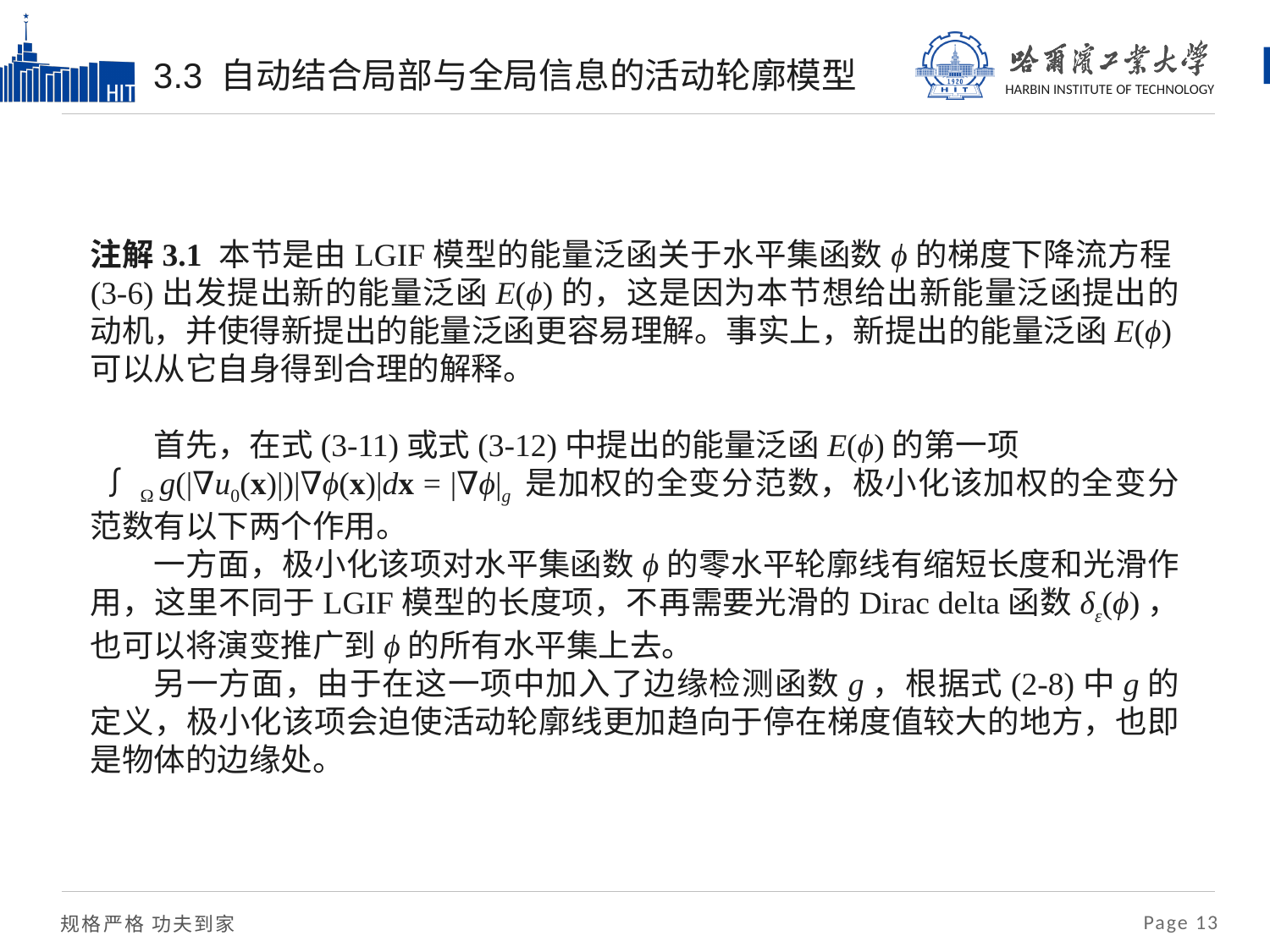

# 3.3 自动结合局部与全局信息的活动轮廓模型
注解3.1 本节是由LGIF模型的能量泛函关于水平集函数ϕ的梯度下降流方程(3-6)出发提出新的能量泛函E(ϕ)的，这是因为本节想给出新能量泛函提出的动机，并使得新提出的能量泛函更容易理解。事实上，新提出的能量泛函E(ϕ)可以从它自身得到合理的解释。

首先，在式(3-11)或式(3-12)中提出的能量泛函E(ϕ)的第一项                        ∫Ω g(|∇u0(x)|)|∇ϕ(x)|dx = |∇ϕ|g 是加权的全变分范数，极小化该加权的全变分范数有以下两个作用。
一方面，极小化该项对水平集函数ϕ的零水平轮廓线有缩短长度和光滑作用，这里不同于LGIF模型的长度项，不再需要光滑的Dirac delta函数δε(ϕ)，也可以将演变推广到ϕ的所有水平集上去。
另一方面，由于在这一项中加入了边缘检测函数g，根据式(2-8)中g的定义，极小化该项会迫使活动轮廓线更加趋向于停在梯度值较大的地方，也即是物体的边缘处。